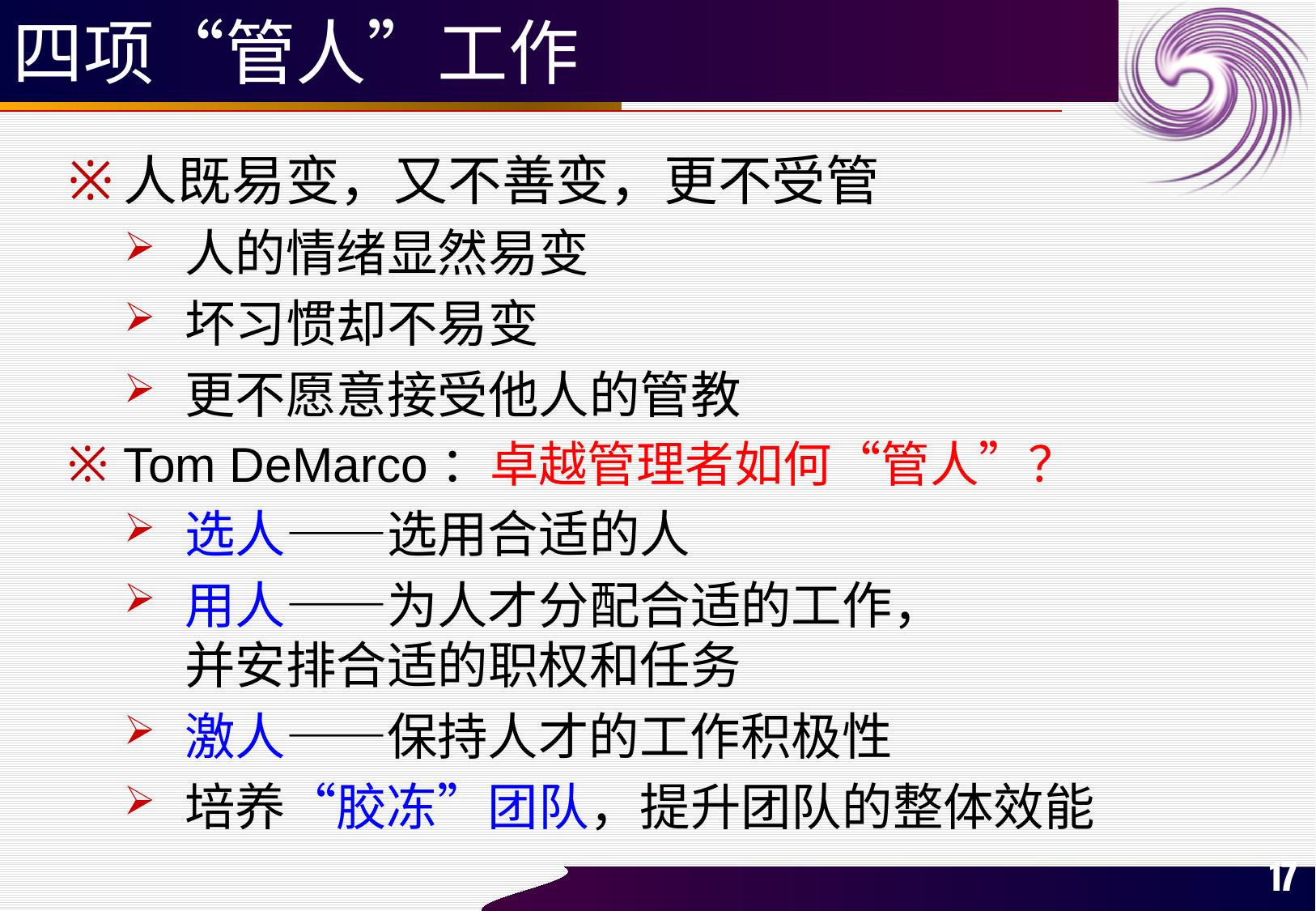

# 四项“管人”工作
人既易变，又不善变，更不受管
人的情绪显然易变
坏习惯却不易变
更不愿意接受他人的管教
Tom DeMarco：卓越管理者如何“管人”？
选人——选用合适的人
用人——为人才分配合适的工作，
并安排合适的职权和任务
激人——保持人才的工作积极性
培养“胶冻”团队，提升团队的整体效能
17